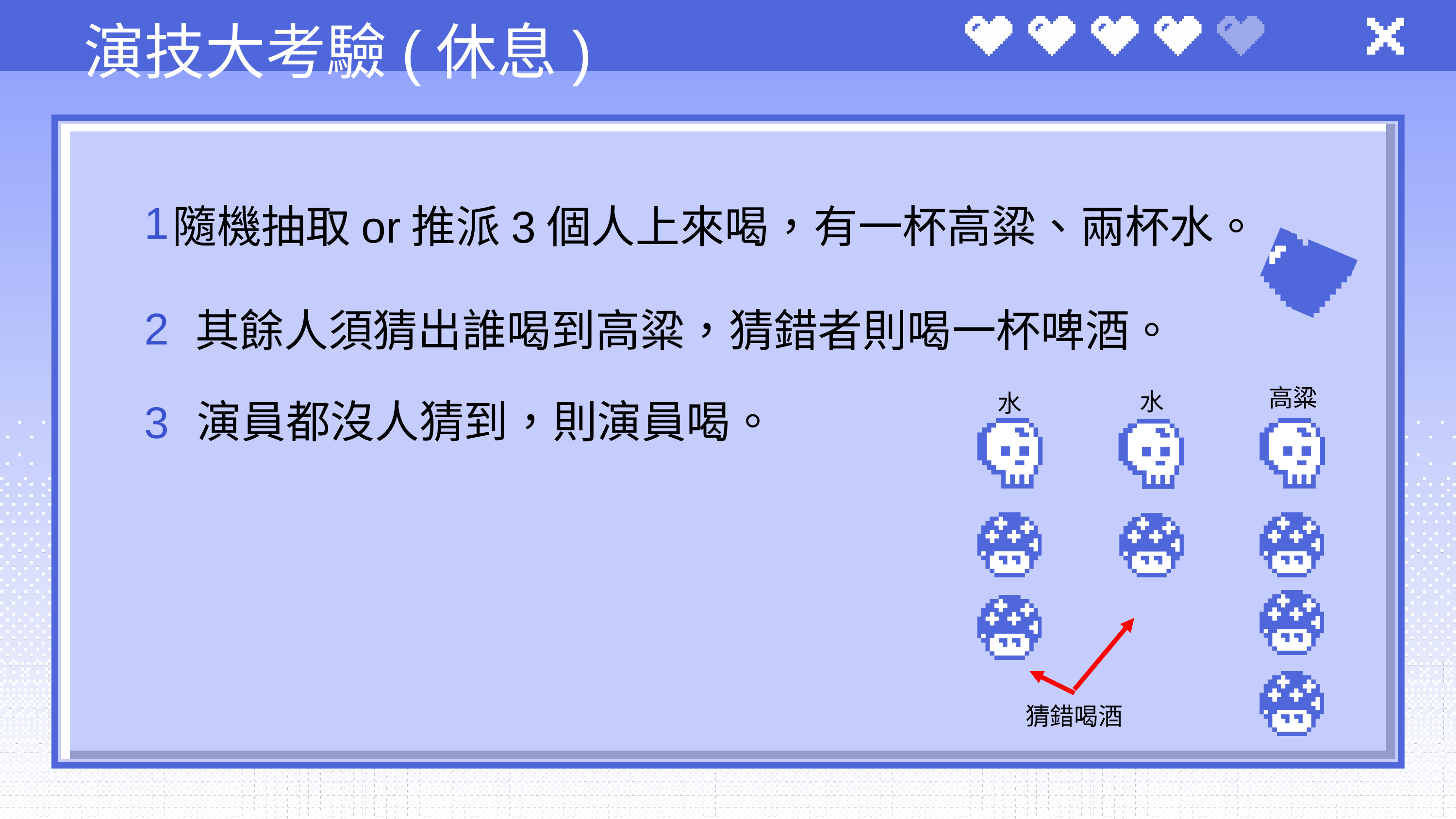

演技大考驗(休息)

1
隨機抽取or推派3個人上來喝，有一杯高粱、兩杯水。

2
其餘人須猜出誰喝到高粱，猜錯者則喝一杯啤酒。
高粱
水
水

猜錯喝酒
演員都沒人猜到，則演員喝。
3